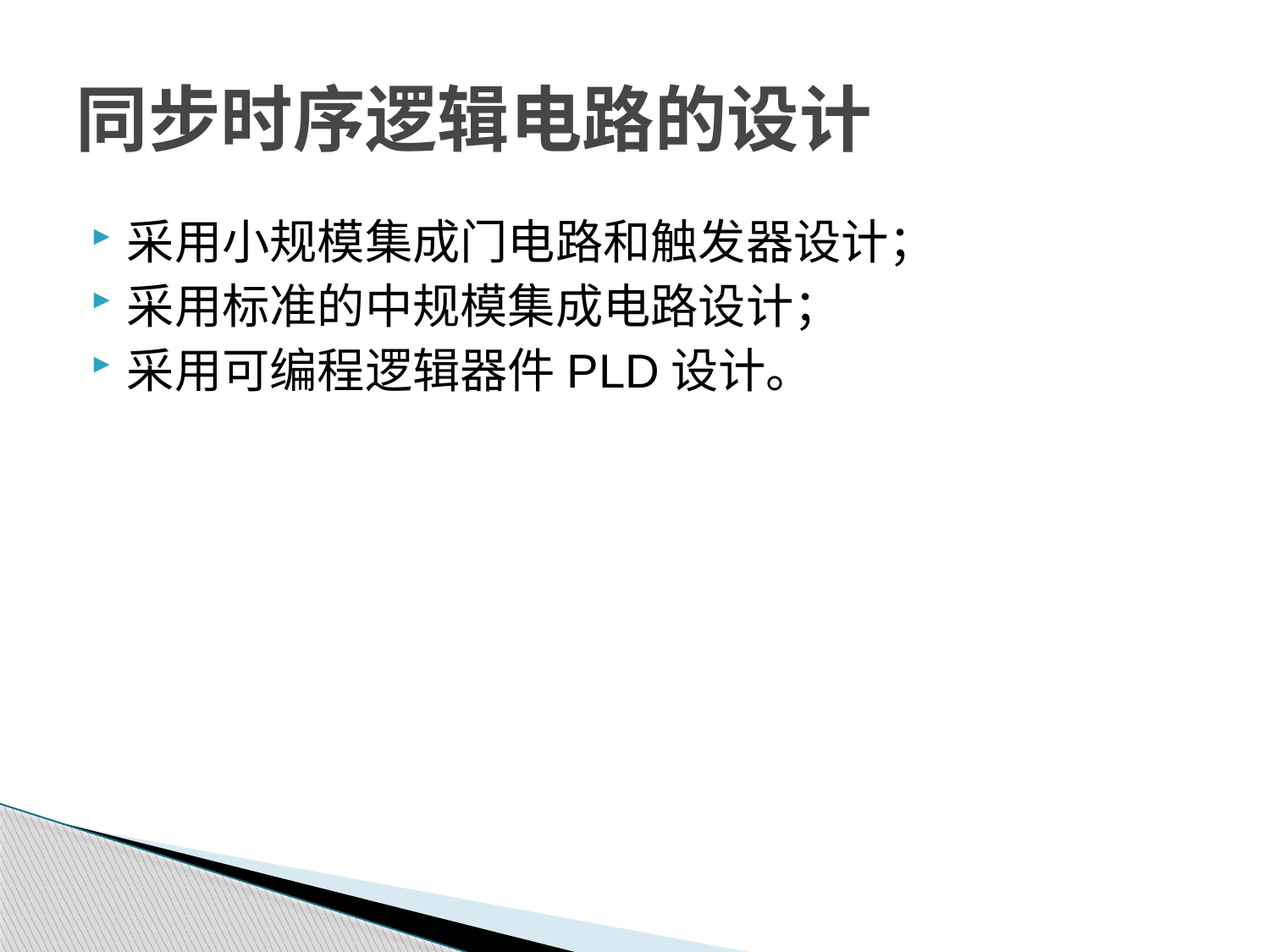

# 同步时序逻辑电路的设计
采用小规模集成门电路和触发器设计；
采用标准的中规模集成电路设计；
采用可编程逻辑器件PLD设计。